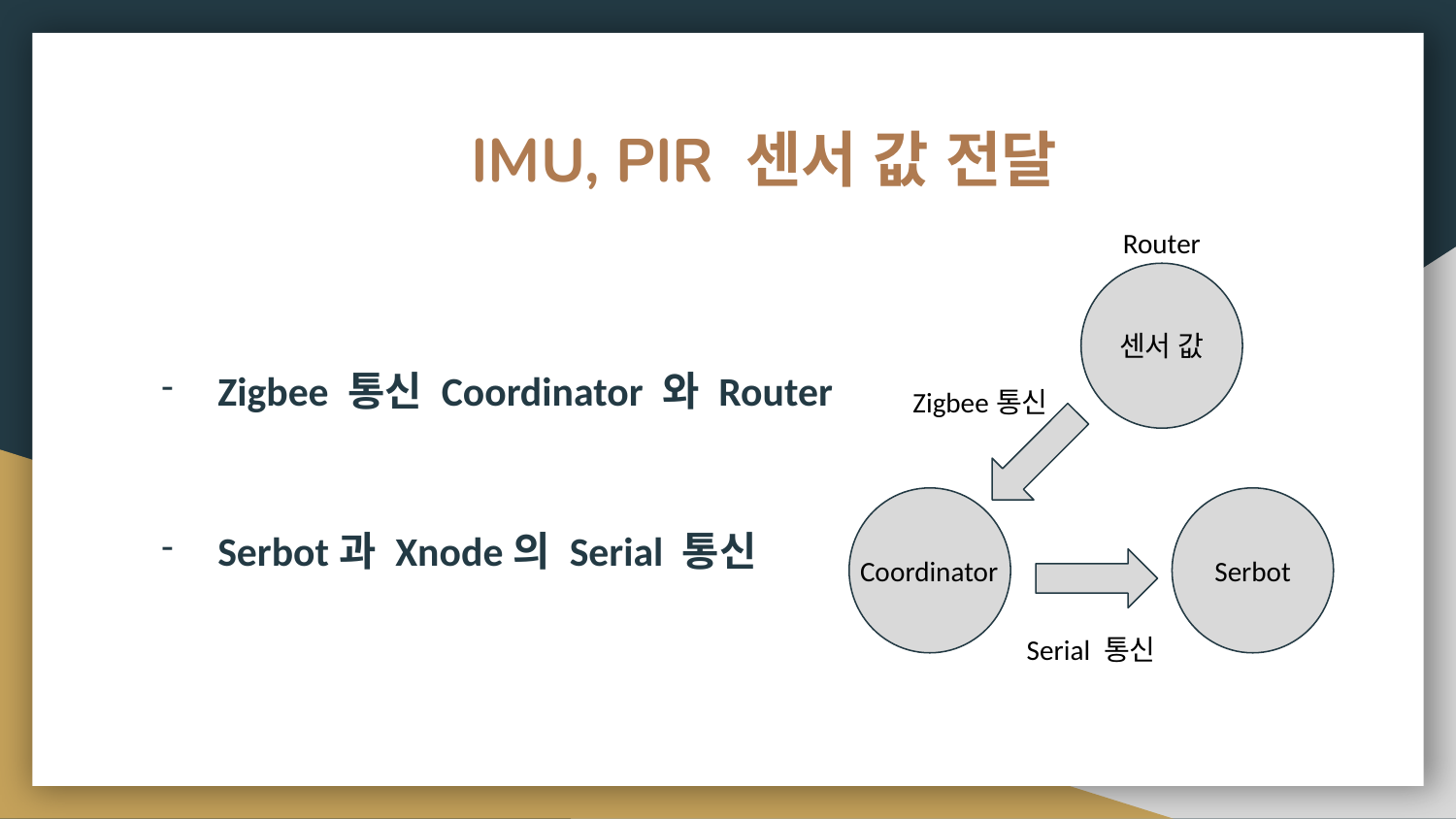

# IMU, PIR 센서 값 전달
Router

센서 값
Zigbee 통신 Coordinator 와 Router

Serbot과 Xnode의 Serial 통신
Zigbee통신

Coordinator

Serbot

Serial 통신